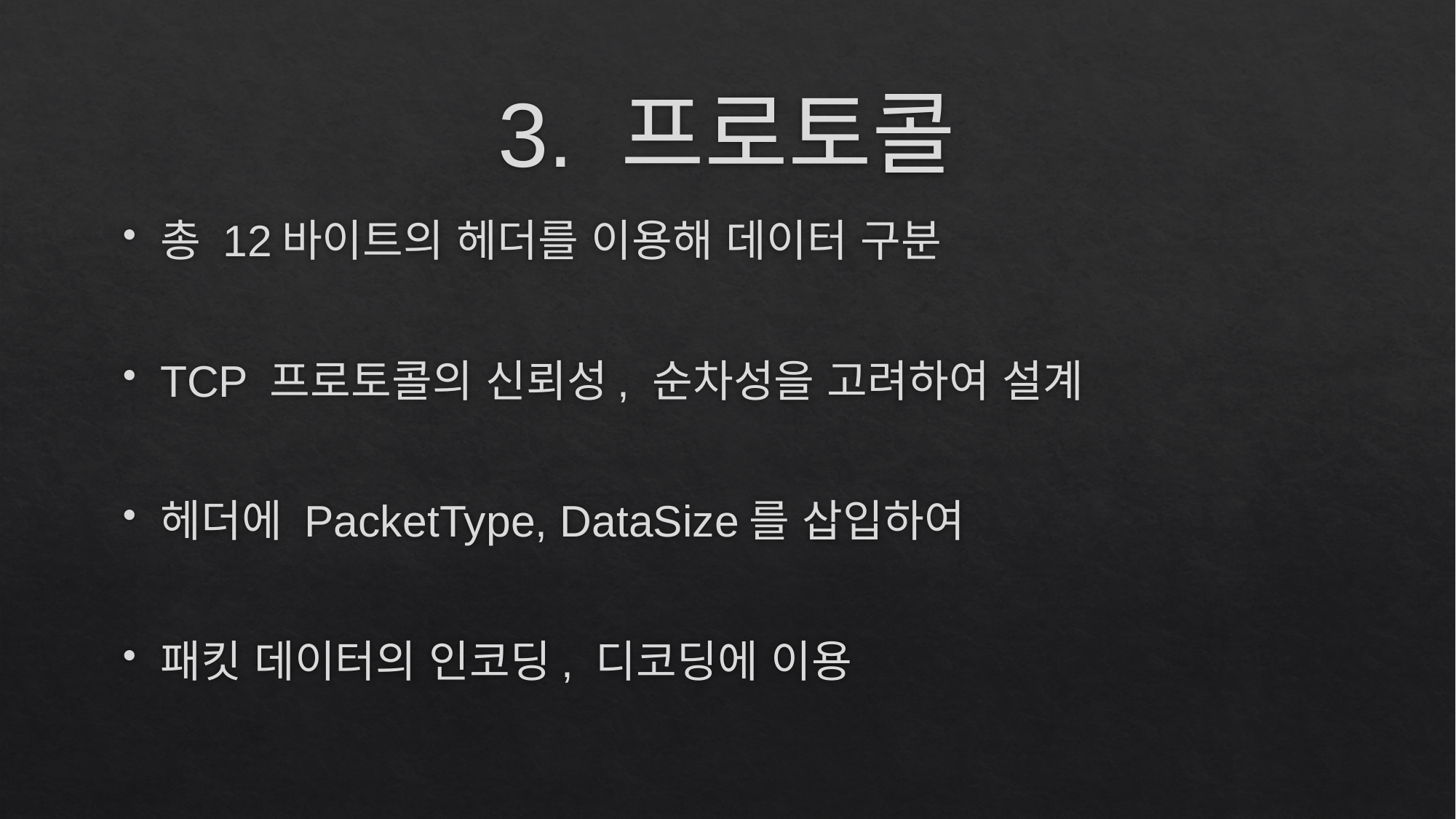

# 3. 프로토콜
총 12바이트의 헤더를 이용해 데이터 구분

TCP 프로토콜의 신뢰성, 순차성을 고려하여 설계

헤더에 PacketType, DataSize를 삽입하여

패킷 데이터의 인코딩, 디코딩에 이용